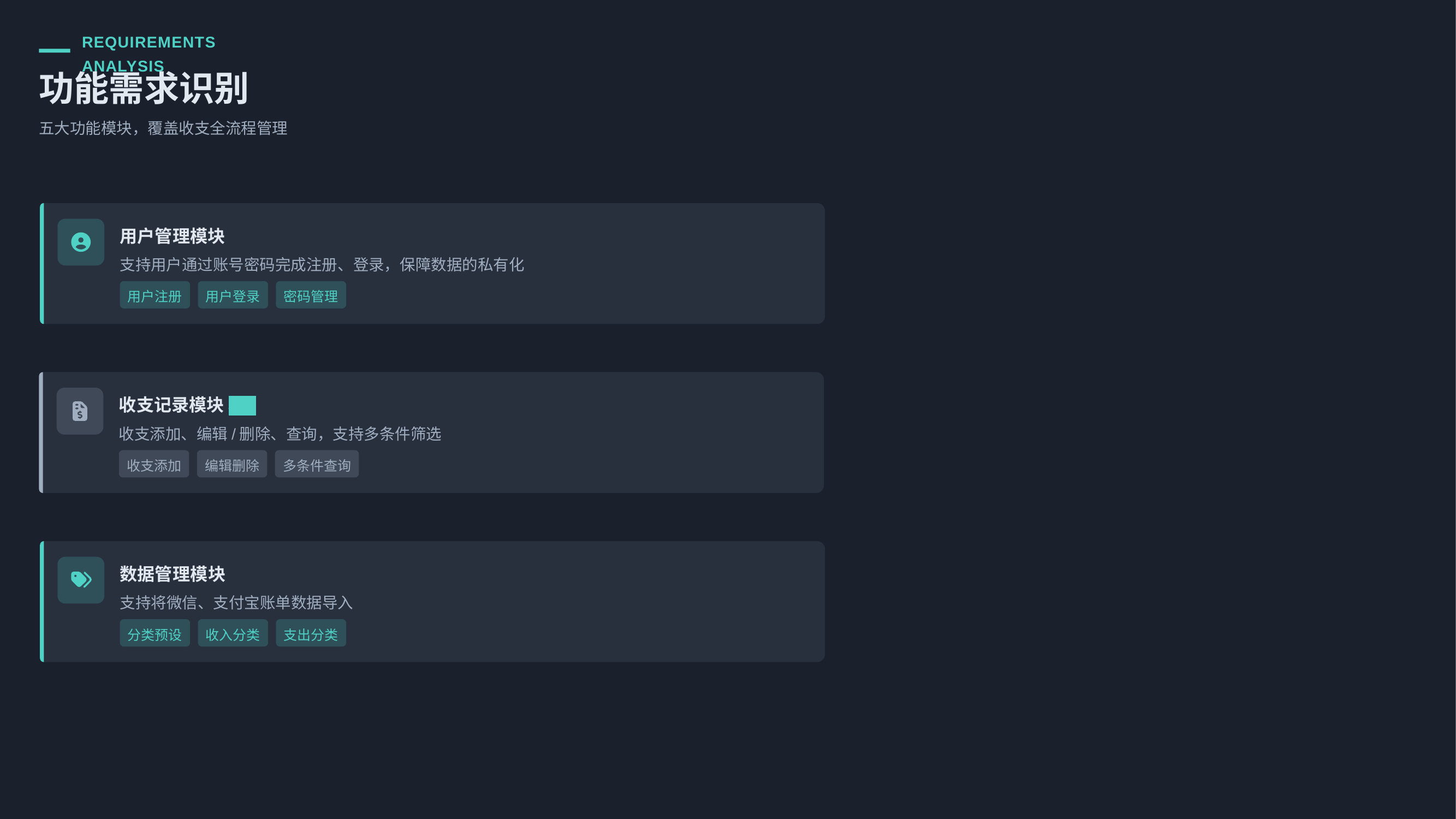

REQUIREMENTS ANALYSIS

功能需求识别
五大功能模块，覆盖收支全流程管理

用户管理模块

支持用户通过账号密码完成注册、登录，保障数据的私有化

用户注册

用户登录

密码管理

收支记录模块 核心

收支添加、编辑/删除、查询，支持多条件筛选

收支添加

编辑删除

多条件查询

数据管理模块

支持将微信、支付宝账单数据导入

分类预设

收入分类

支出分类